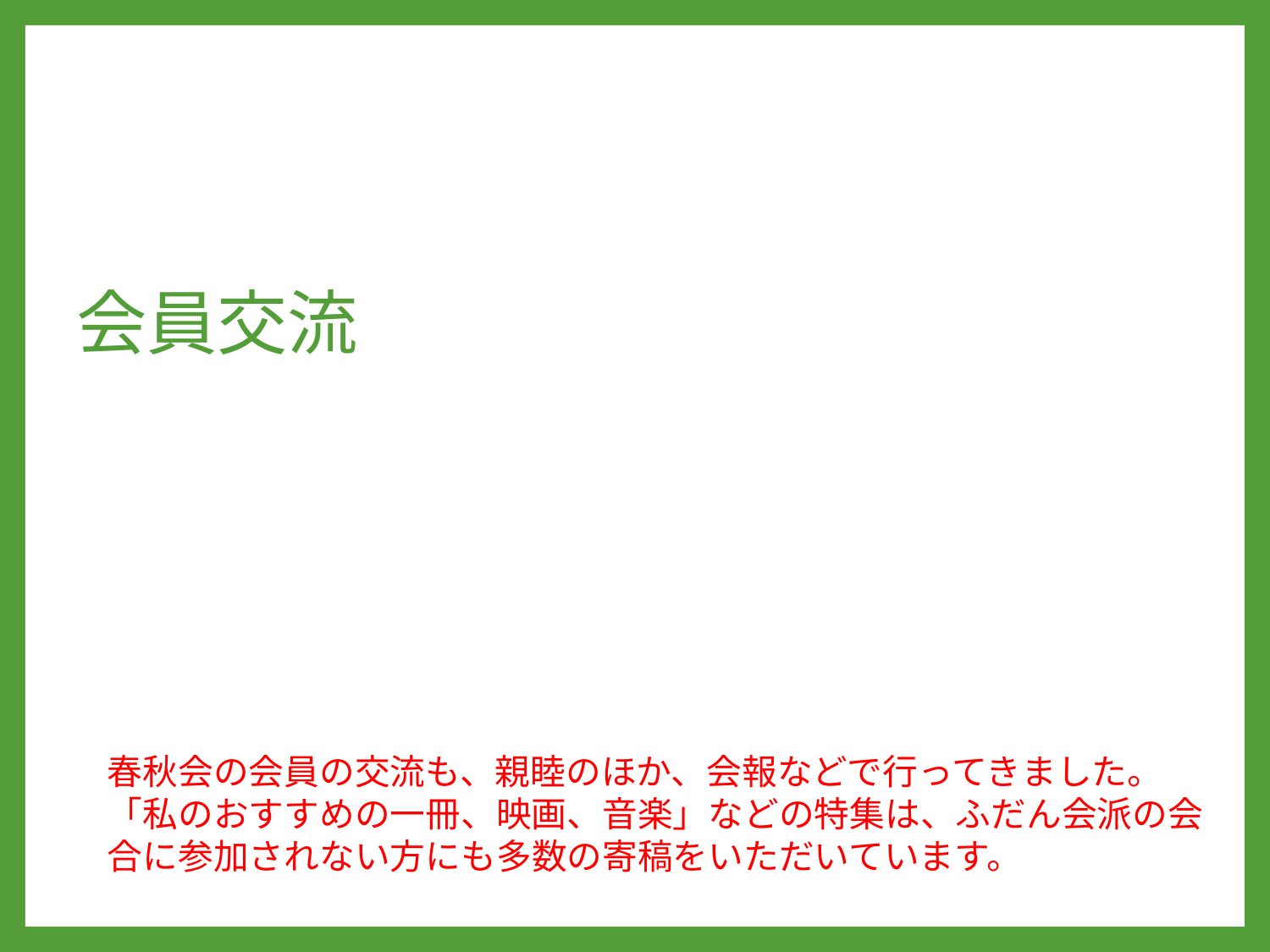

# 会員交流
春秋会の会員の交流も、親睦のほか、会報などで行ってきました。「私のおすすめの一冊、映画、音楽」などの特集は、ふだん会派の会合に参加されない方にも多数の寄稿をいただいています。